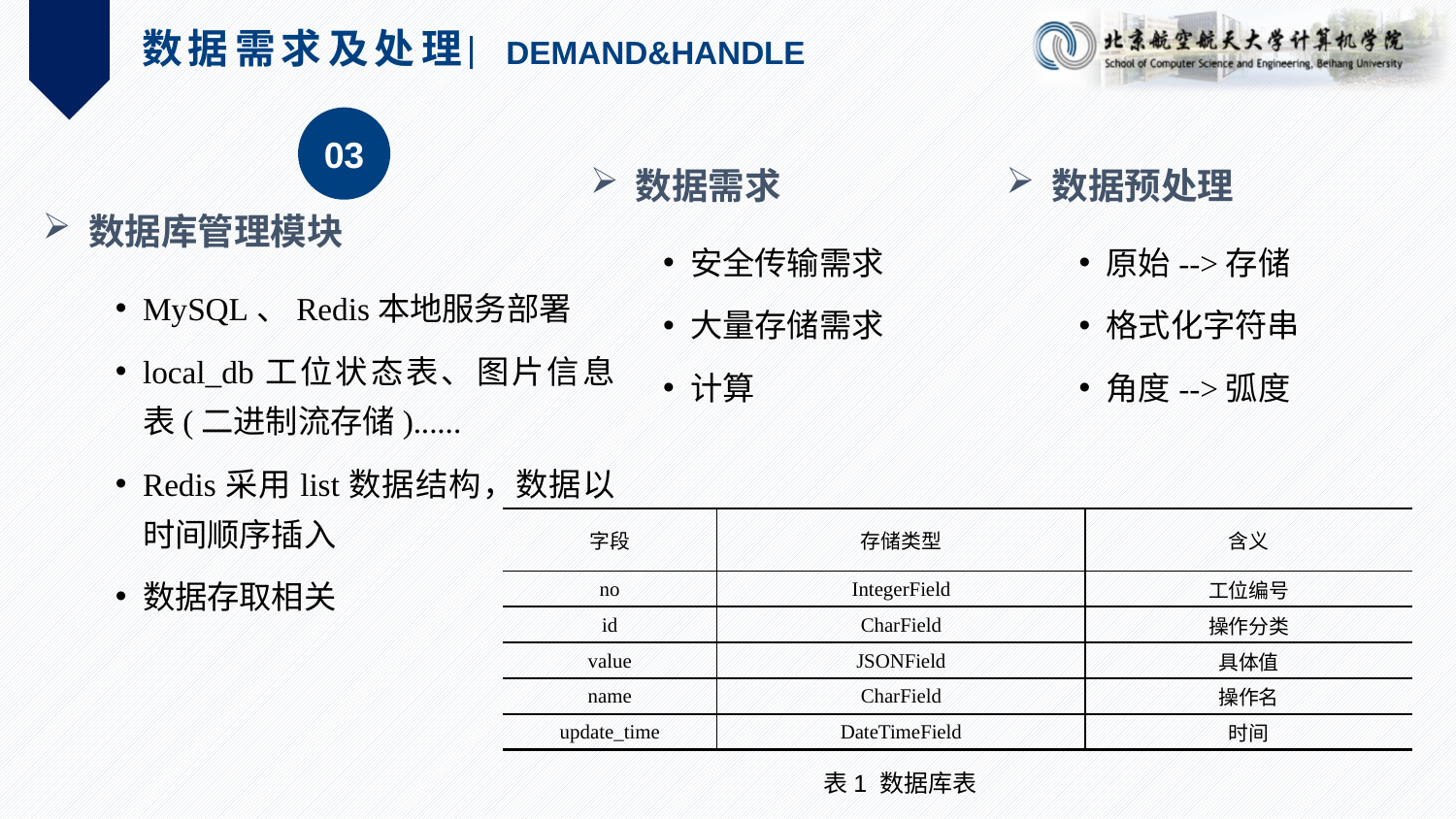

数据需求及处理
DEMAND&HANDLE
03
数据需求
安全传输需求
大量存储需求
计算
数据预处理
原始-->存储
格式化字符串
角度-->弧度
数据库管理模块
MySQL、Redis本地服务部署
local_db工位状态表、图片信息表(二进制流存储)......
Redis采用list数据结构，数据以时间顺序插入
数据存取相关
| 字段 | 存储类型 | 含义 |
| --- | --- | --- |
| no | IntegerField | 工位编号 |
| id | CharField | 操作分类 |
| value | JSONField | 具体值 |
| name | CharField | 操作名 |
| update\_time | DateTimeField | 时间 |
表1 数据库表